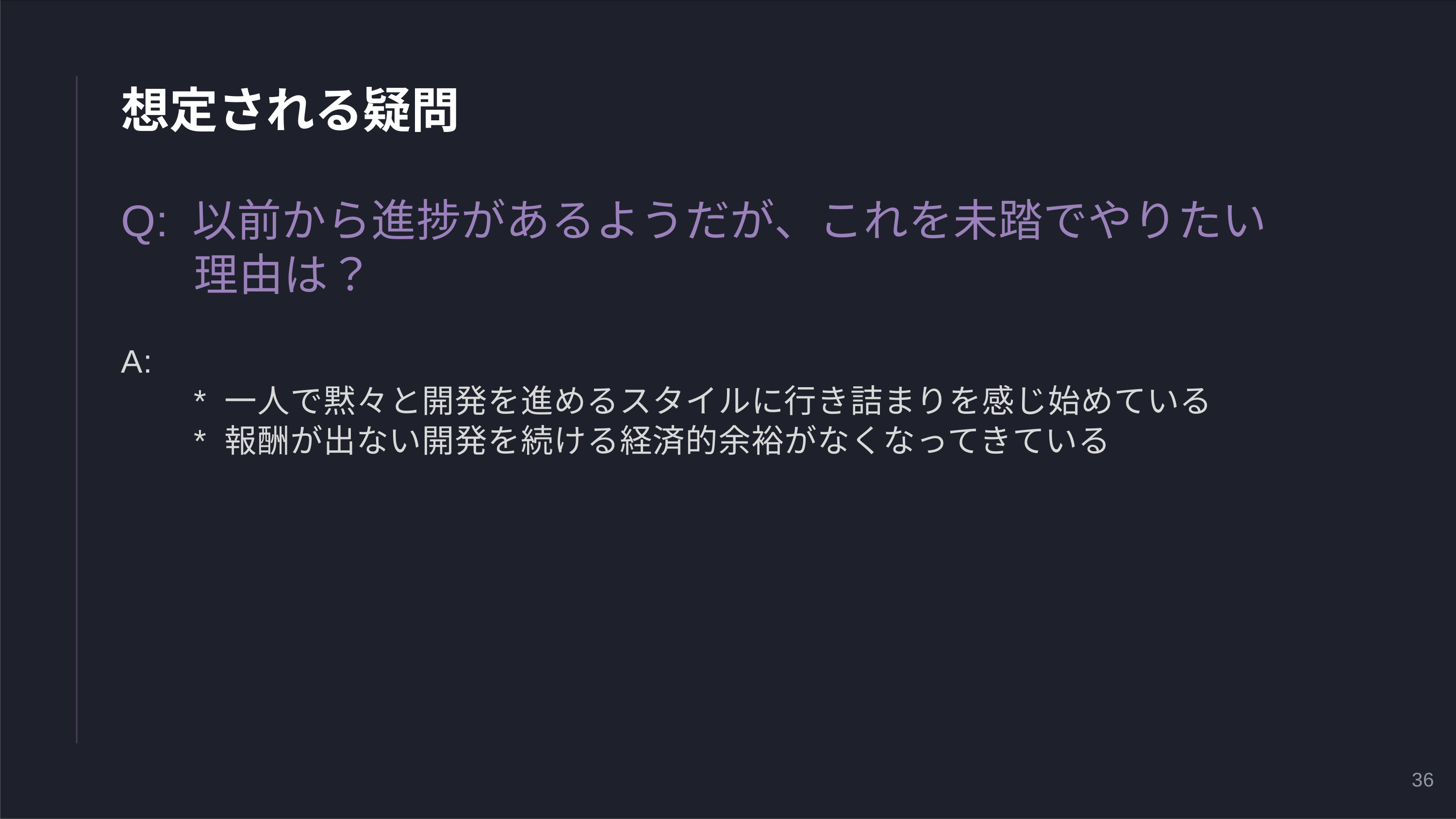

# 想定される疑問
Q: 以前から進捗があるようだが、これを未踏でやりたい
	理由は？

A:
	* 一人で黙々と開発を進めるスタイルに行き詰まりを感じ始めている
	* 報酬が出ない開発を続ける経済的余裕がなくなってきている

36